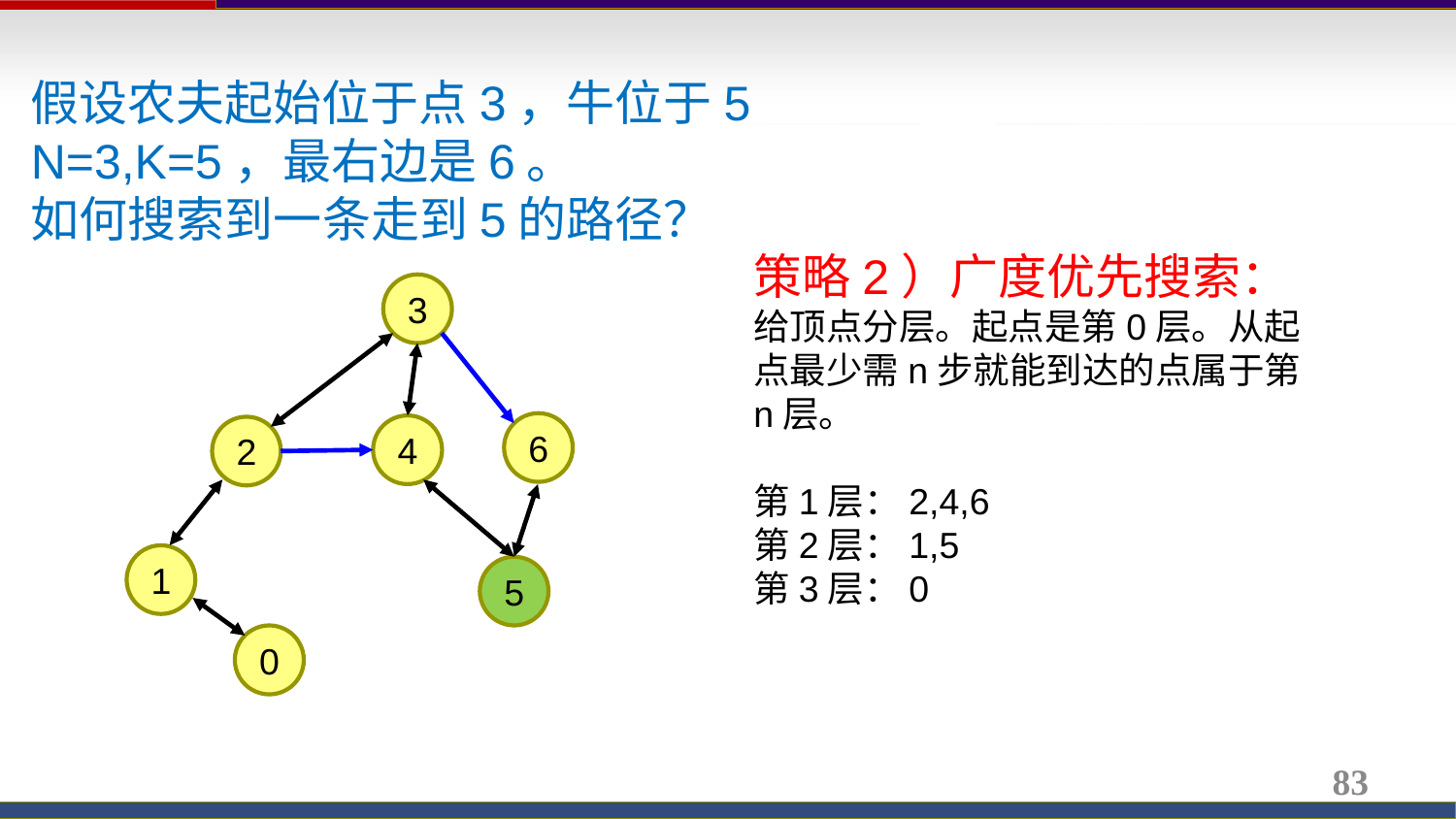

假设农夫起始位于点3，牛位于5
N=3,K=5，最右边是6。
如何搜索到一条走到5的路径？
策略2）广度优先搜索：
给顶点分层。起点是第0层。从起点最少需n步就能到达的点属于第n层。

第1层：2,4,6
第2层：1,5
第3层：0
3
6
4
2
1
5
0